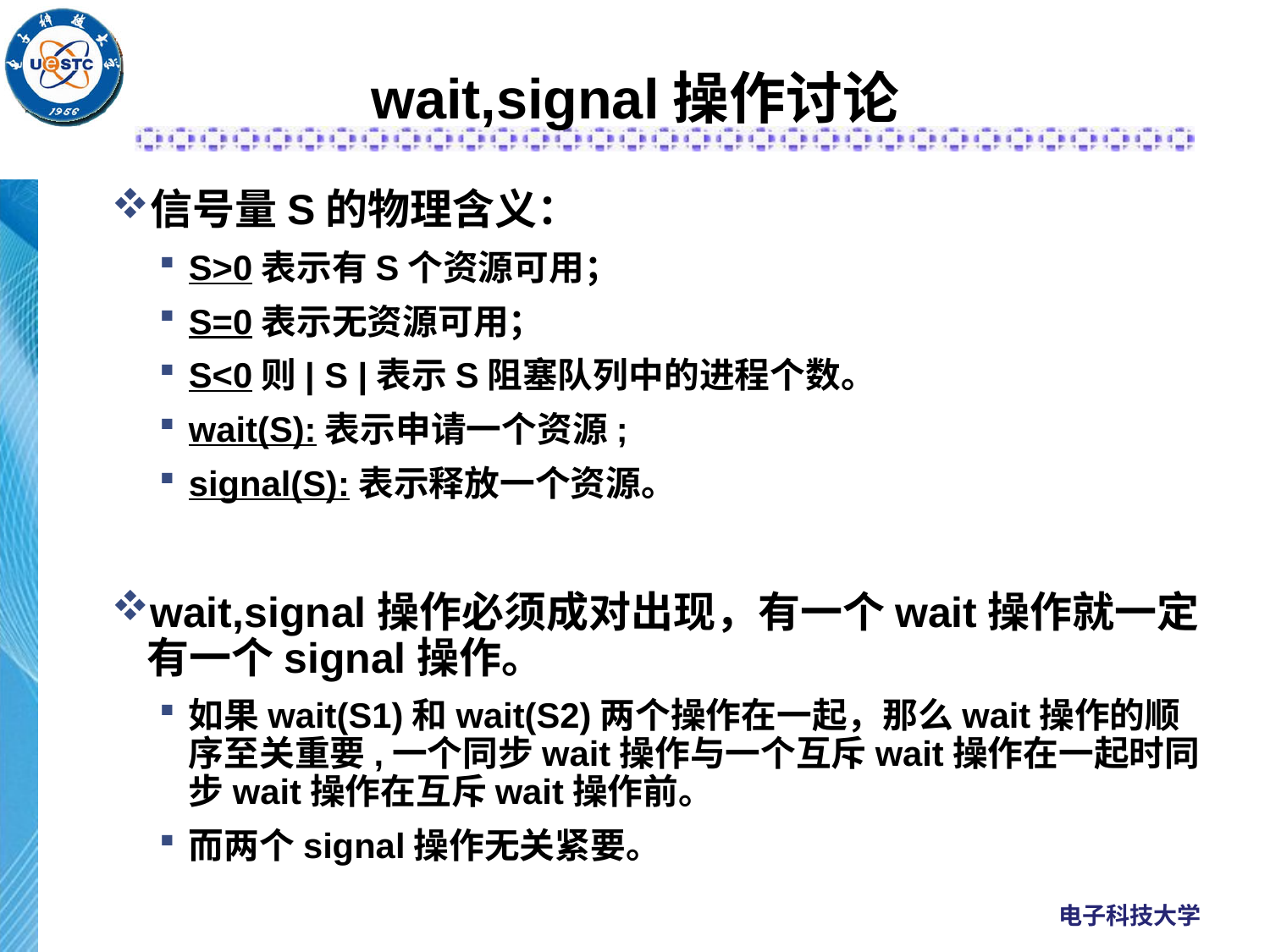

# wait,signal操作讨论
信号量S的物理含义：
S>0表示有S个资源可用；
S=0表示无资源可用；
S<0则| S |表示S阻塞队列中的进程个数。
wait(S):表示申请一个资源;
signal(S):表示释放一个资源。

wait,signal操作必须成对出现，有一个wait操作就一定有一个signal操作。
如果wait(S1)和wait(S2)两个操作在一起，那么wait操作的顺序至关重要,一个同步wait操作与一个互斥wait操作在一起时同步wait操作在互斥wait操作前。
而两个signal操作无关紧要。